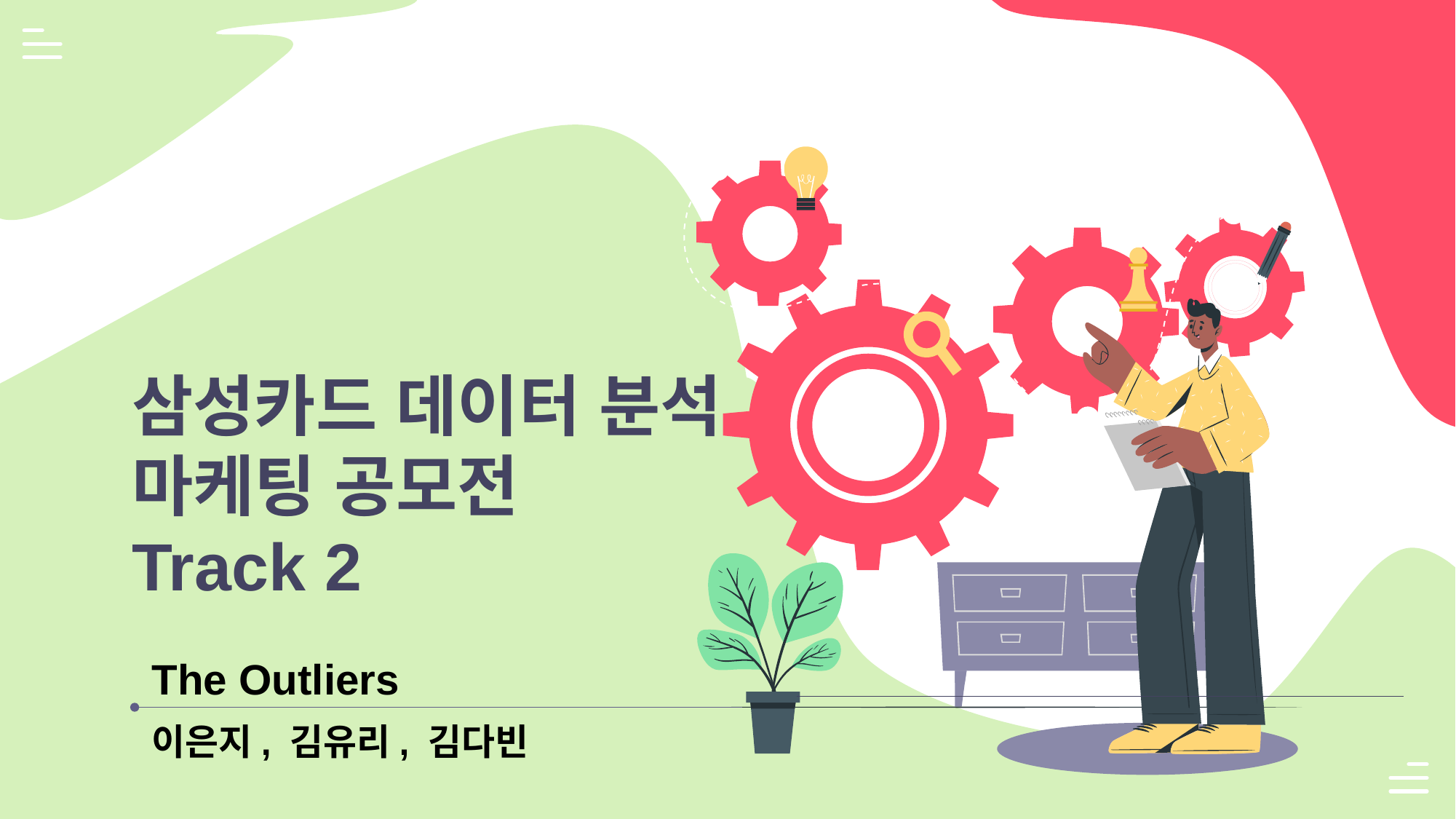

삼성카드 데이터 분석 마케팅 공모전
Track 2

The Outliers
이은지, 김유리, 김다빈